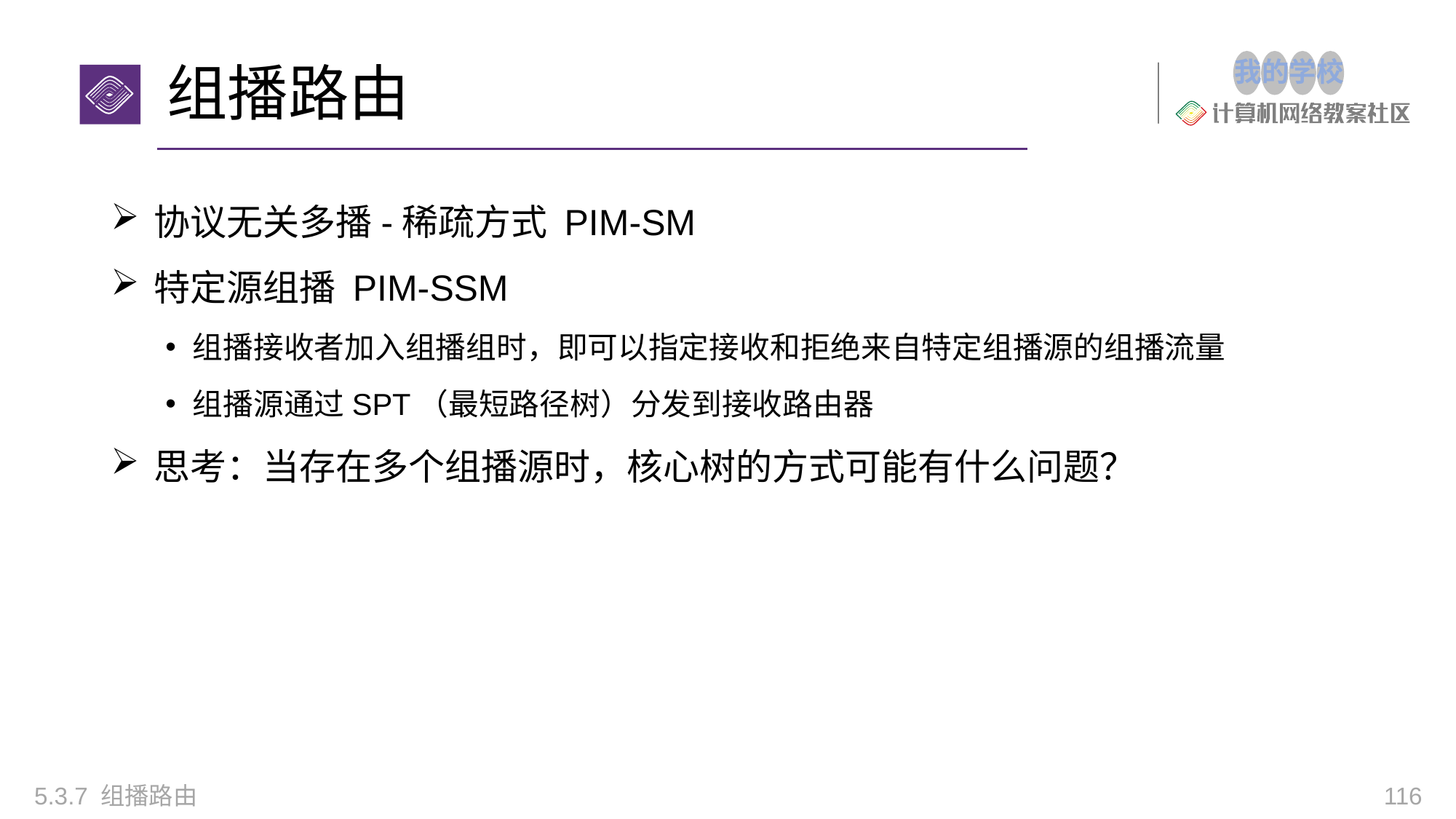

# 组播路由
协议无关多播-稀疏方式 PIM-SM
特定源组播 PIM-SSM
组播接收者加入组播组时，即可以指定接收和拒绝来自特定组播源的组播流量
组播源通过SPT（最短路径树）分发到接收路由器
思考：当存在多个组播源时，核心树的方式可能有什么问题？

5.3.7 组播路由
116